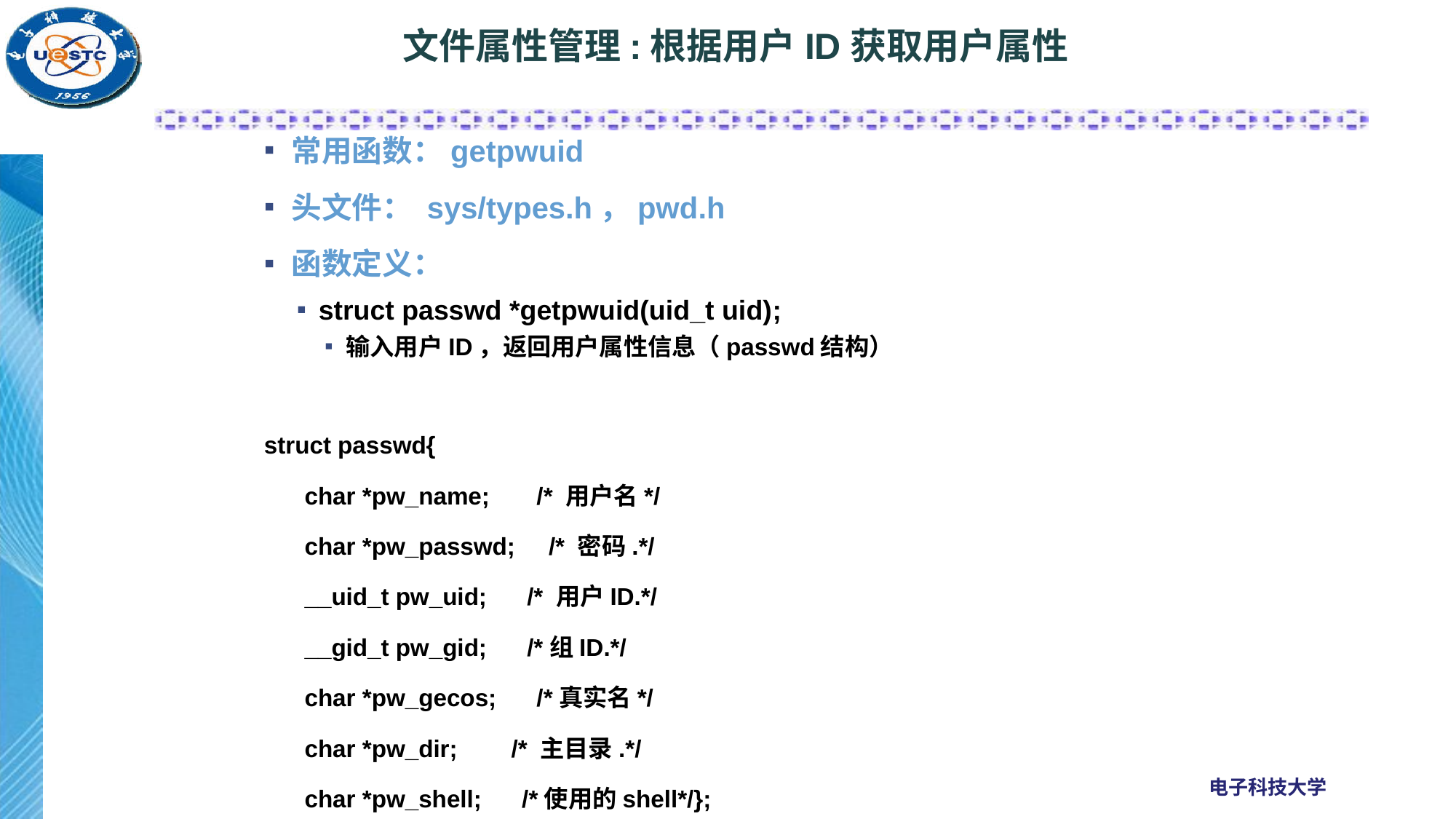

# 文件属性管理:根据用户ID获取用户属性
常用函数：getpwuid
头文件： sys/types.h，pwd.h
函数定义：
struct passwd *getpwuid(uid_t uid);
输入用户ID，返回用户属性信息（passwd结构）

struct passwd{
      char *pw_name;       /* 用户名*/
      char *pw_passwd;     /* 密码.*/
      __uid_t pw_uid;      /* 用户ID.*/
      __gid_t pw_gid;      /*组ID.*/
      char *pw_gecos;      /*真实名*/
      char *pw_dir;        /* 主目录.*/
      char *pw_shell;      /*使用的shell*/};